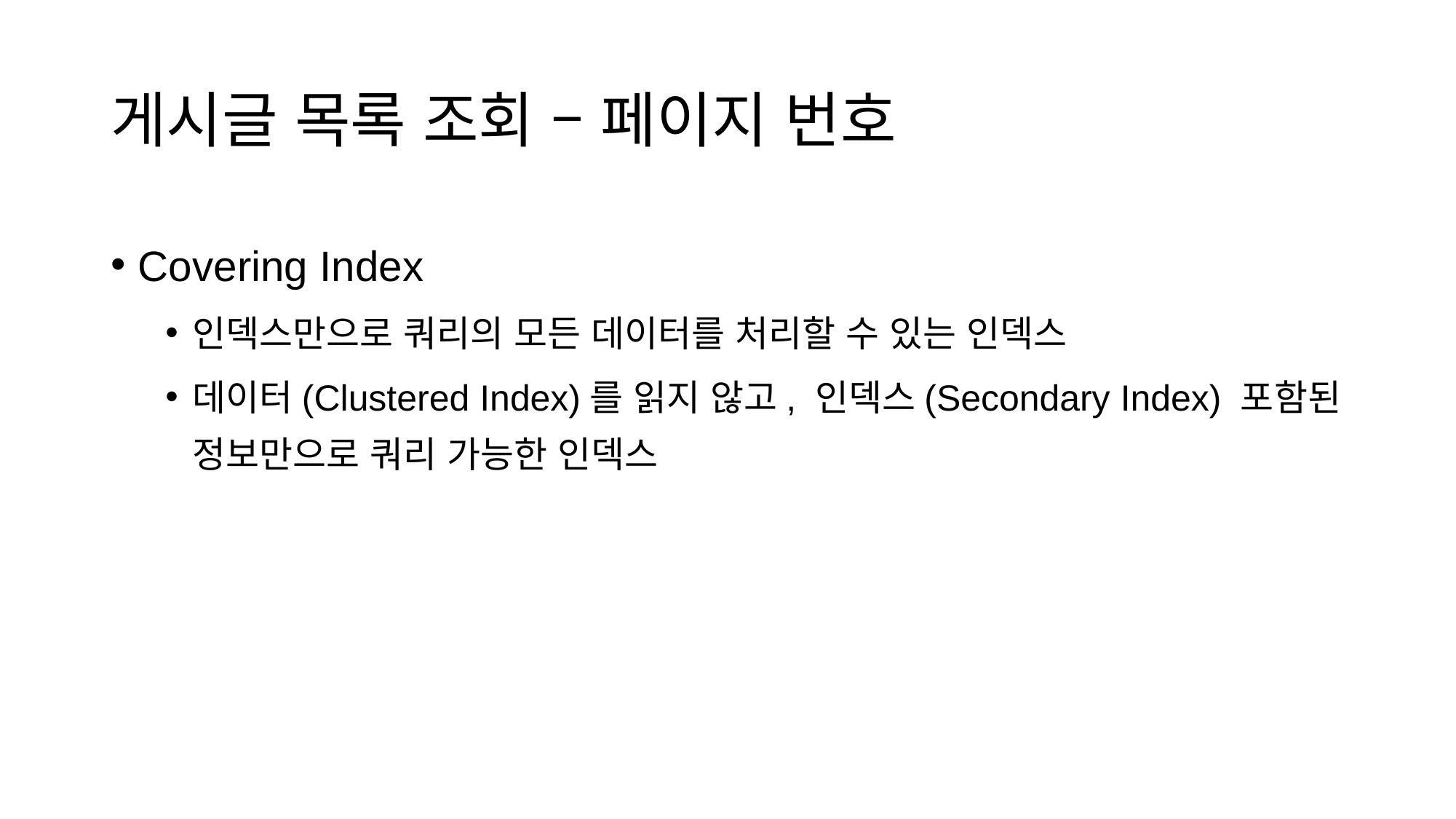

# 게시글 목록 조회 – 페이지 번호
Covering Index
인덱스만으로 쿼리의 모든 데이터를 처리할 수 있는 인덱스
데이터(Clustered Index)를 읽지 않고, 인덱스(Secondary Index) 포함된 정보만으로 쿼리 가능한 인덱스